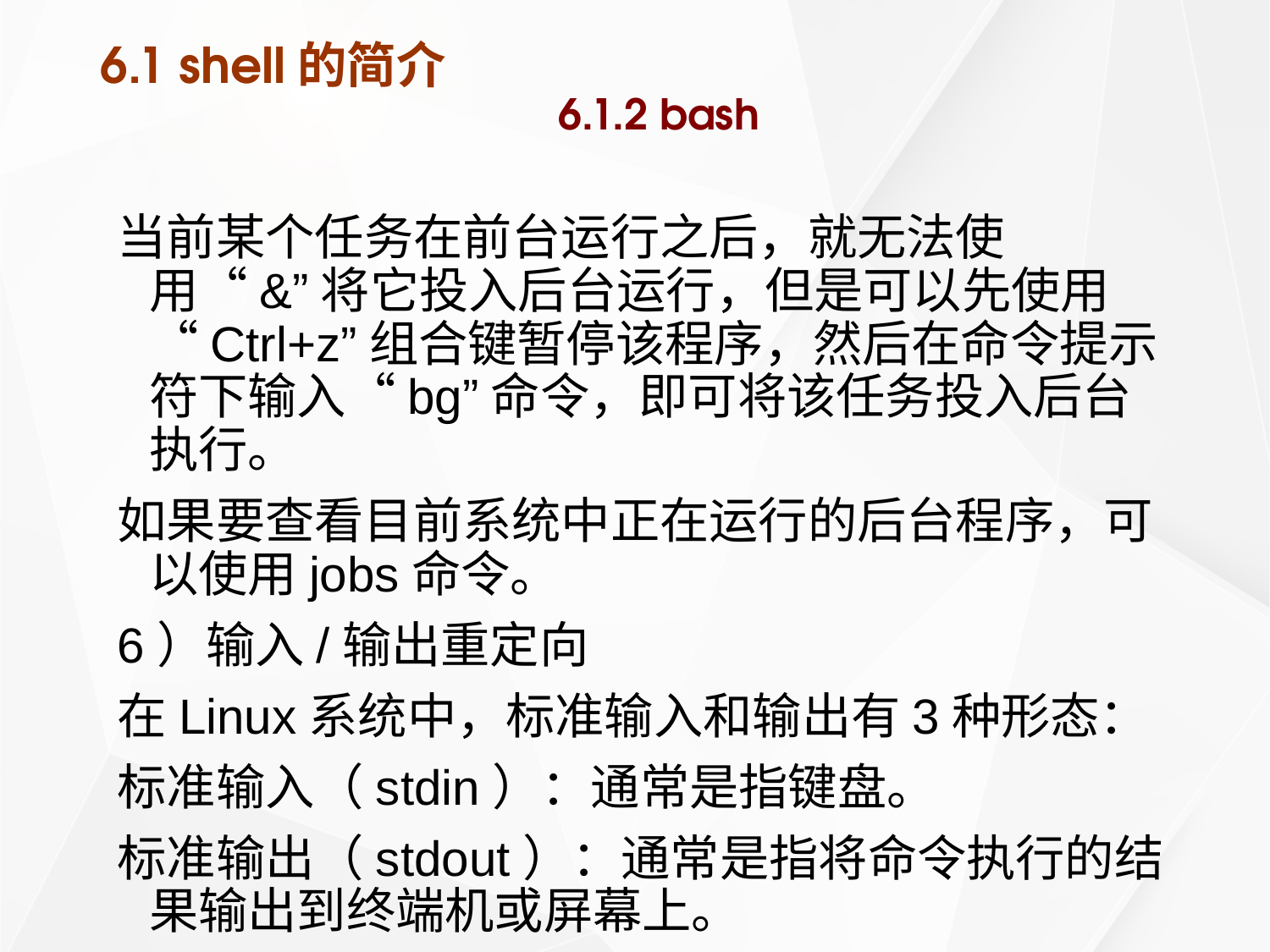

# 6.1 shell的简介 6.1.2 bash
当前某个任务在前台运行之后，就无法使用“&”将它投入后台运行，但是可以先使用“Ctrl+z”组合键暂停该程序，然后在命令提示符下输入“bg”命令，即可将该任务投入后台执行。
如果要查看目前系统中正在运行的后台程序，可以使用jobs命令。
6）输入/输出重定向
在Linux系统中，标准输入和输出有3种形态：
标准输入（stdin）：通常是指键盘。
标准输出（stdout）：通常是指将命令执行的结果输出到终端机或屏幕上。
标准错误输出（stderr）：是指在命令发生错误时，将其错误信息输出到屏幕上。